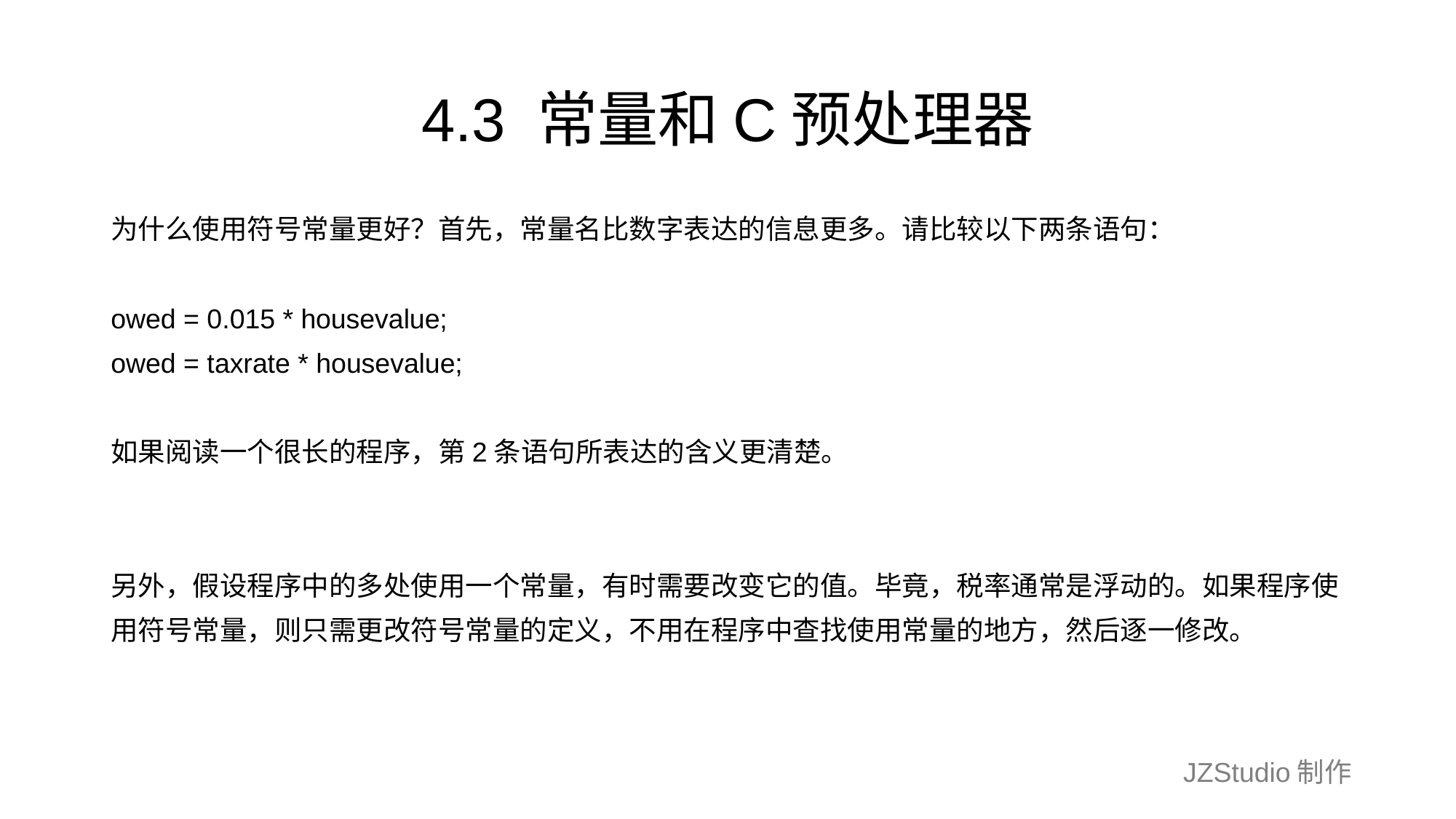

# 4.3 常量和C预处理器
为什么使用符号常量更好？首先，常量名比数字表达的信息更多。请比较以下两条语句：

owed = 0.015 * housevalue;
owed = taxrate * housevalue;

如果阅读一个很长的程序，第2条语句所表达的含义更清楚。

另外，假设程序中的多处使用一个常量，有时需要改变它的值。毕竟，税率通常是浮动的。如果程序使
用符号常量，则只需更改符号常量的定义，不用在程序中查找使用常量的地方，然后逐一修改。